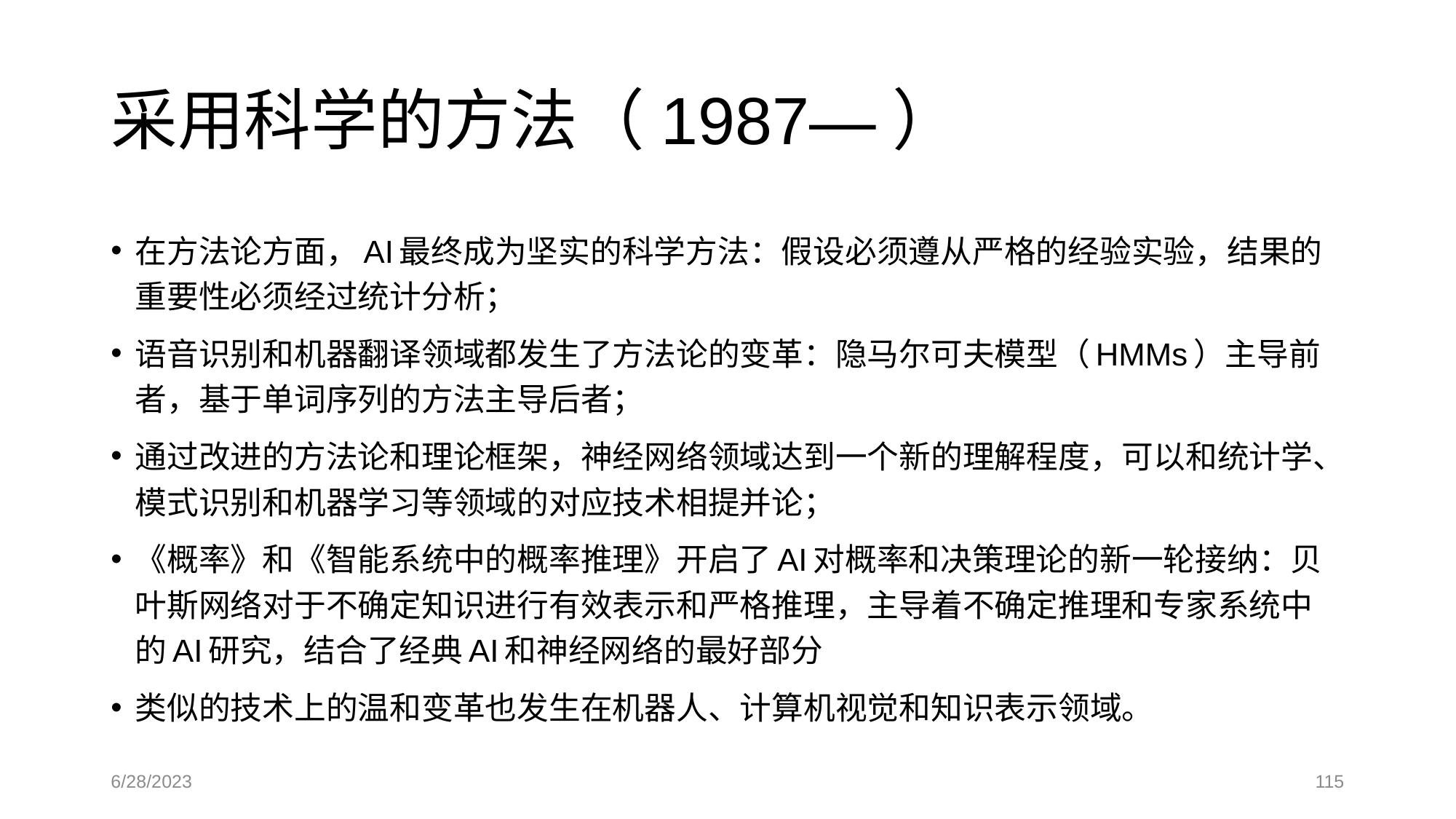

# 采用科学的方法（1987—）
在方法论方面，AI最终成为坚实的科学方法：假设必须遵从严格的经验实验，结果的重要性必须经过统计分析；
语音识别和机器翻译领域都发生了方法论的变革：隐马尔可夫模型（HMMs）主导前者，基于单词序列的方法主导后者；
通过改进的方法论和理论框架，神经网络领域达到一个新的理解程度，可以和统计学、模式识别和机器学习等领域的对应技术相提并论；
《概率》和《智能系统中的概率推理》开启了AI对概率和决策理论的新一轮接纳：贝叶斯网络对于不确定知识进行有效表示和严格推理，主导着不确定推理和专家系统中的AI研究，结合了经典AI和神经网络的最好部分
类似的技术上的温和变革也发生在机器人、计算机视觉和知识表示领域。
6/28/2023
115